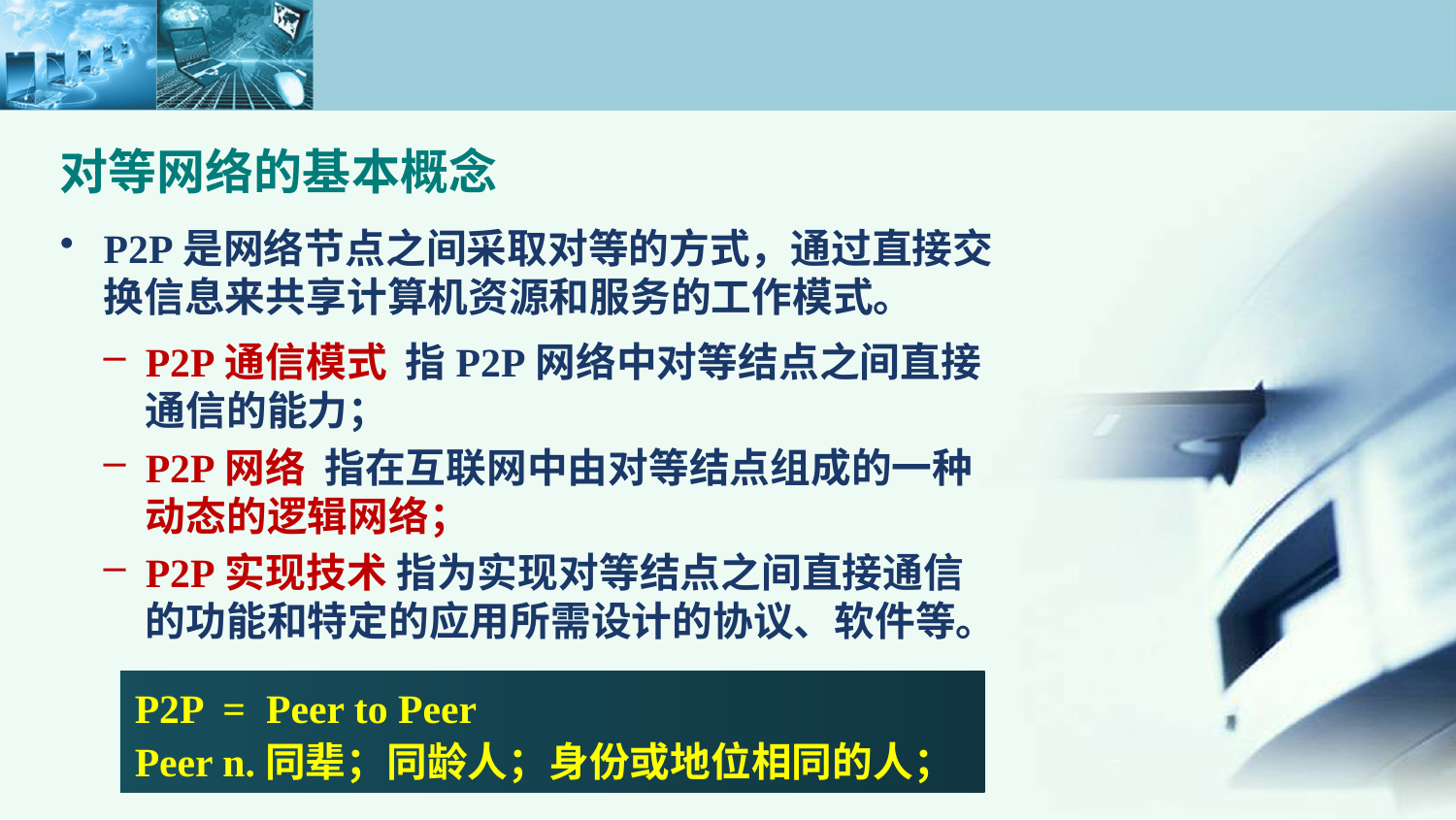

对等网络的基本概念
P2P是网络节点之间采取对等的方式，通过直接交换信息来共享计算机资源和服务的工作模式。
P2P通信模式  指P2P网络中对等结点之间直接通信的能力；
P2P网络  指在互联网中由对等结点组成的一种动态的逻辑网络；
P2P实现技术 指为实现对等结点之间直接通信的功能和特定的应用所需设计的协议、软件等。
P2P  =  Peer to Peer
Peer n.同辈；同龄人；身份或地位相同的人；